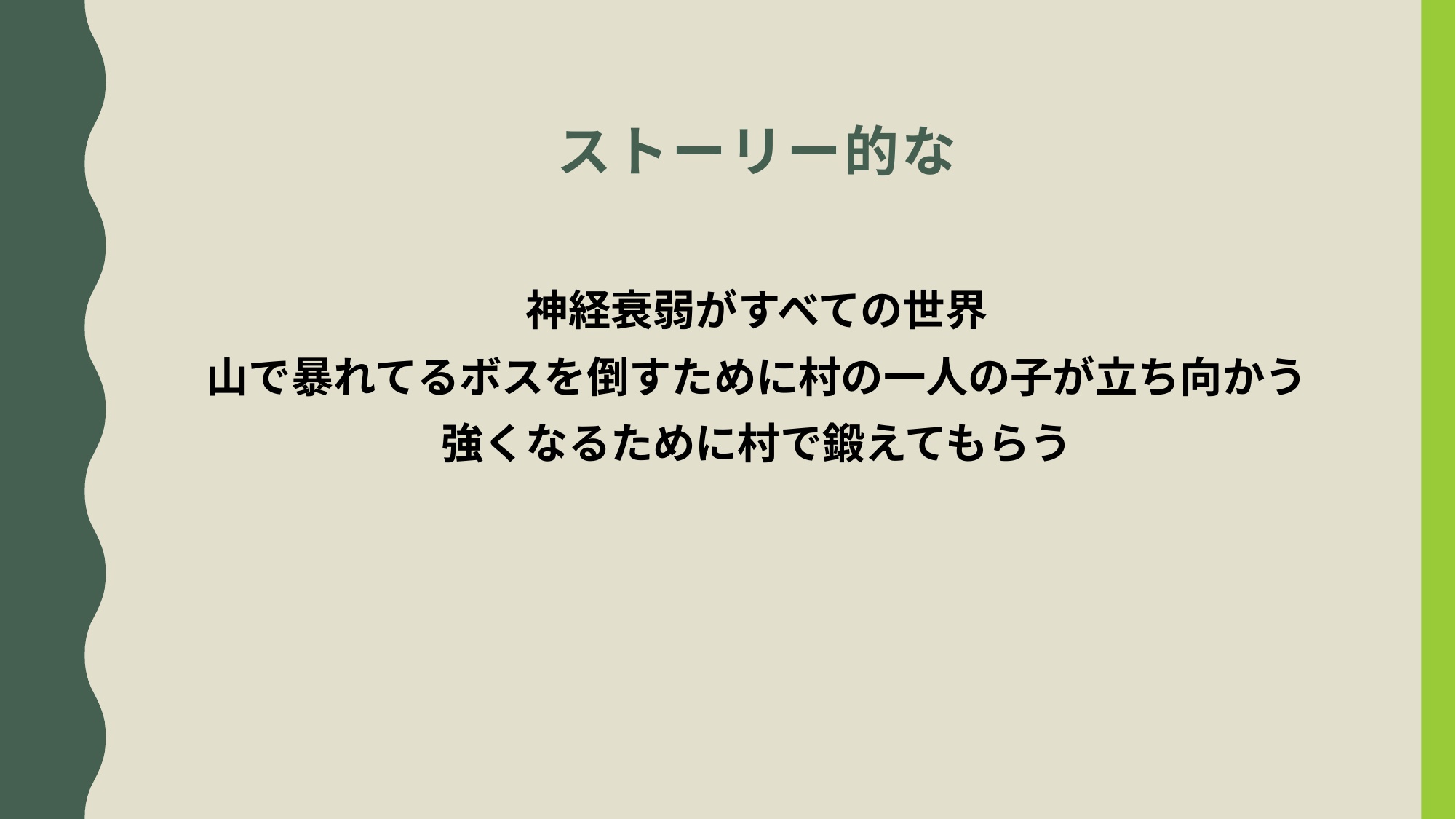

# ストーリー的な
神経衰弱がすべての世界
山で暴れてるボスを倒すために村の一人の子が立ち向かう
強くなるために村で鍛えてもらう